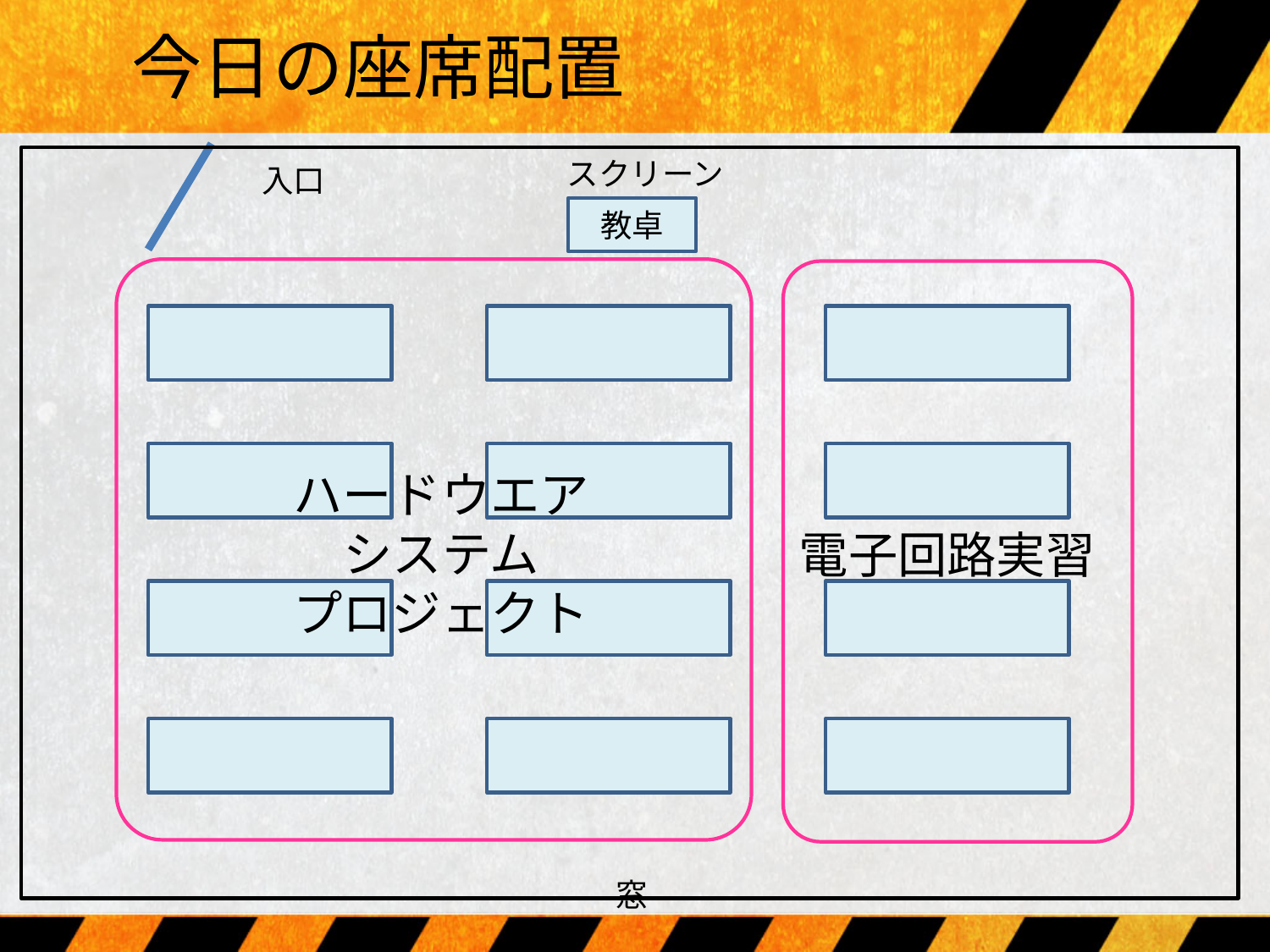

今日の座席配置
窓

ハードウエア
システム
プロジェクト
電子回路実習

教卓
入口
スクリーン